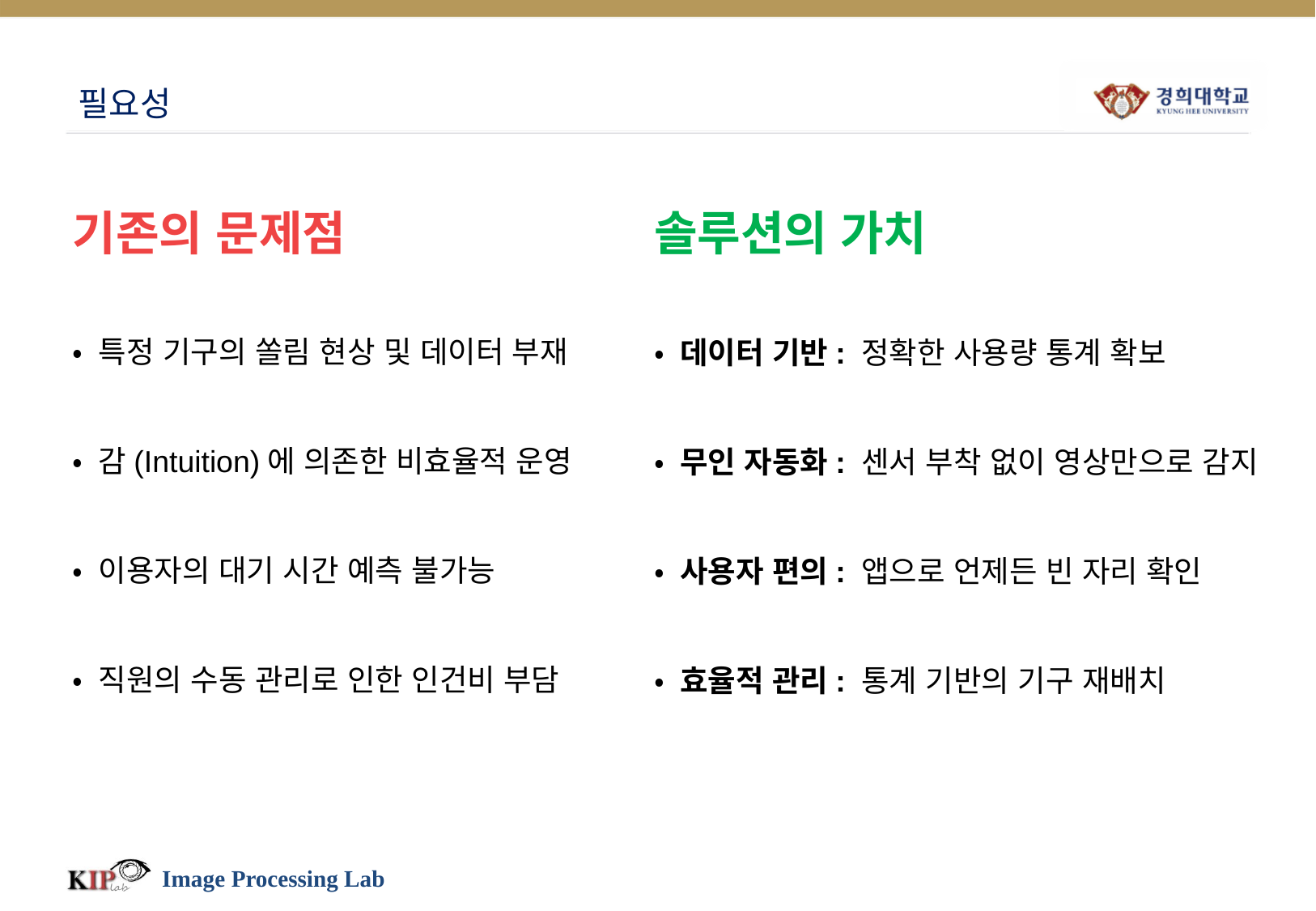

# 필요성

솔루션의 가치

• 데이터 기반: 정확한 사용량 통계 확보

• 무인 자동화: 센서 부착 없이 영상만으로 감지

• 사용자 편의: 앱으로 언제든 빈 자리 확인

• 효율적 관리: 통계 기반의 기구 재배치

기존의 문제점

• 특정 기구의 쏠림 현상 및 데이터 부재

• 감(Intuition)에 의존한 비효율적 운영

• 이용자의 대기 시간 예측 불가능

• 직원의 수동 관리로 인한 인건비 부담

Image Processing Lab